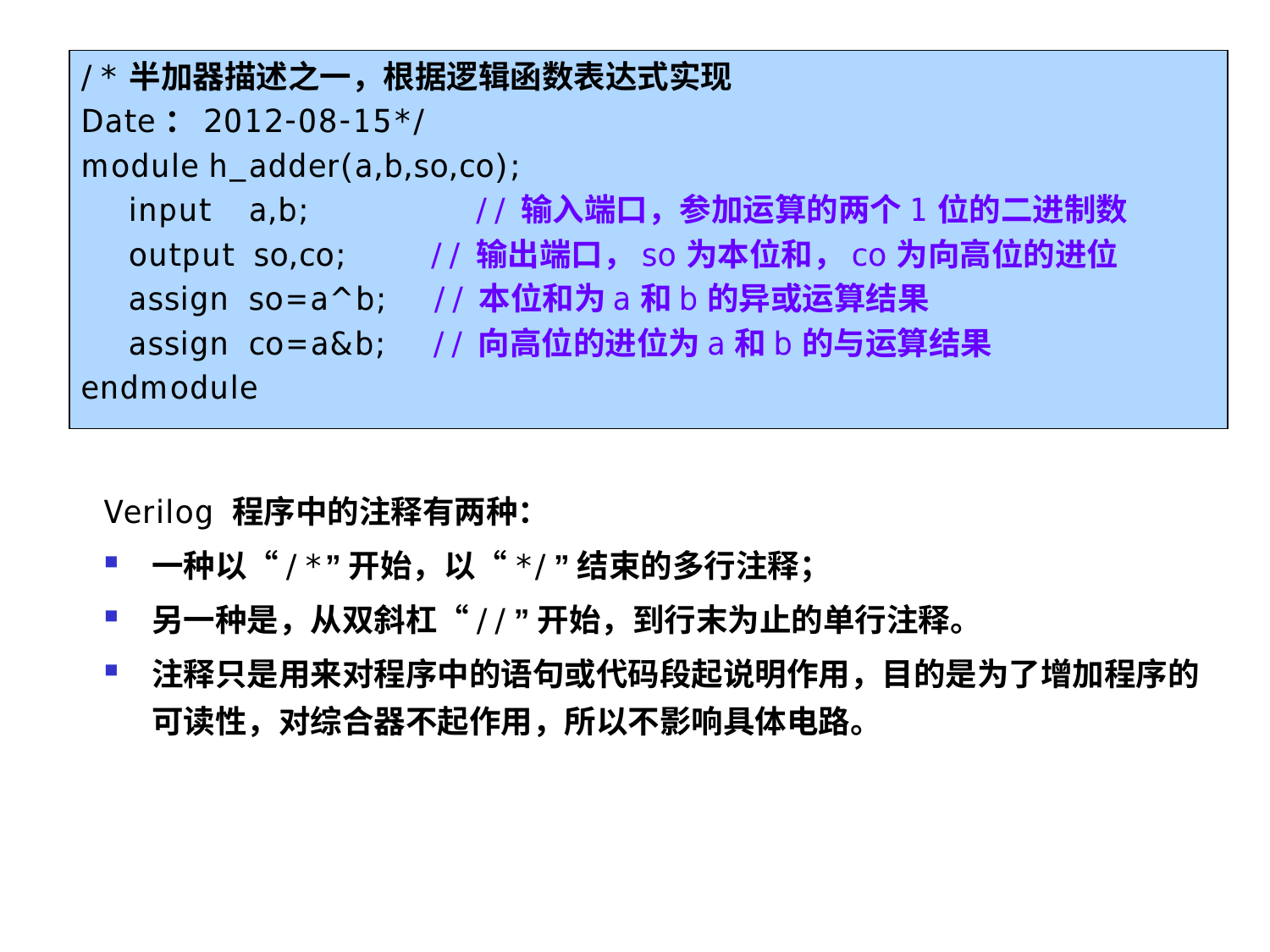

#
/*	半加器描述之一，根据逻辑函数表达式实现
Date：2012-08-15*/
module h_adder(a,b,so,co);
	input    a,b;	          //输入端口，参加运算的两个1位的二进制数
	output  so,co;         //输出端口，so为本位和，co为向高位的进位
	assign  so=a^b;     //本位和为a和b的异或运算结果
	assign  co=a&b;     //向高位的进位为a和b的与运算结果
endmodule
Verilog 程序中的注释有两种：
一种以“/*”开始，以“*/”结束的多行注释；
另一种是，从双斜杠“//”开始，到行末为止的单行注释。
注释只是用来对程序中的语句或代码段起说明作用，目的是为了增加程序的可读性，对综合器不起作用，所以不影响具体电路。